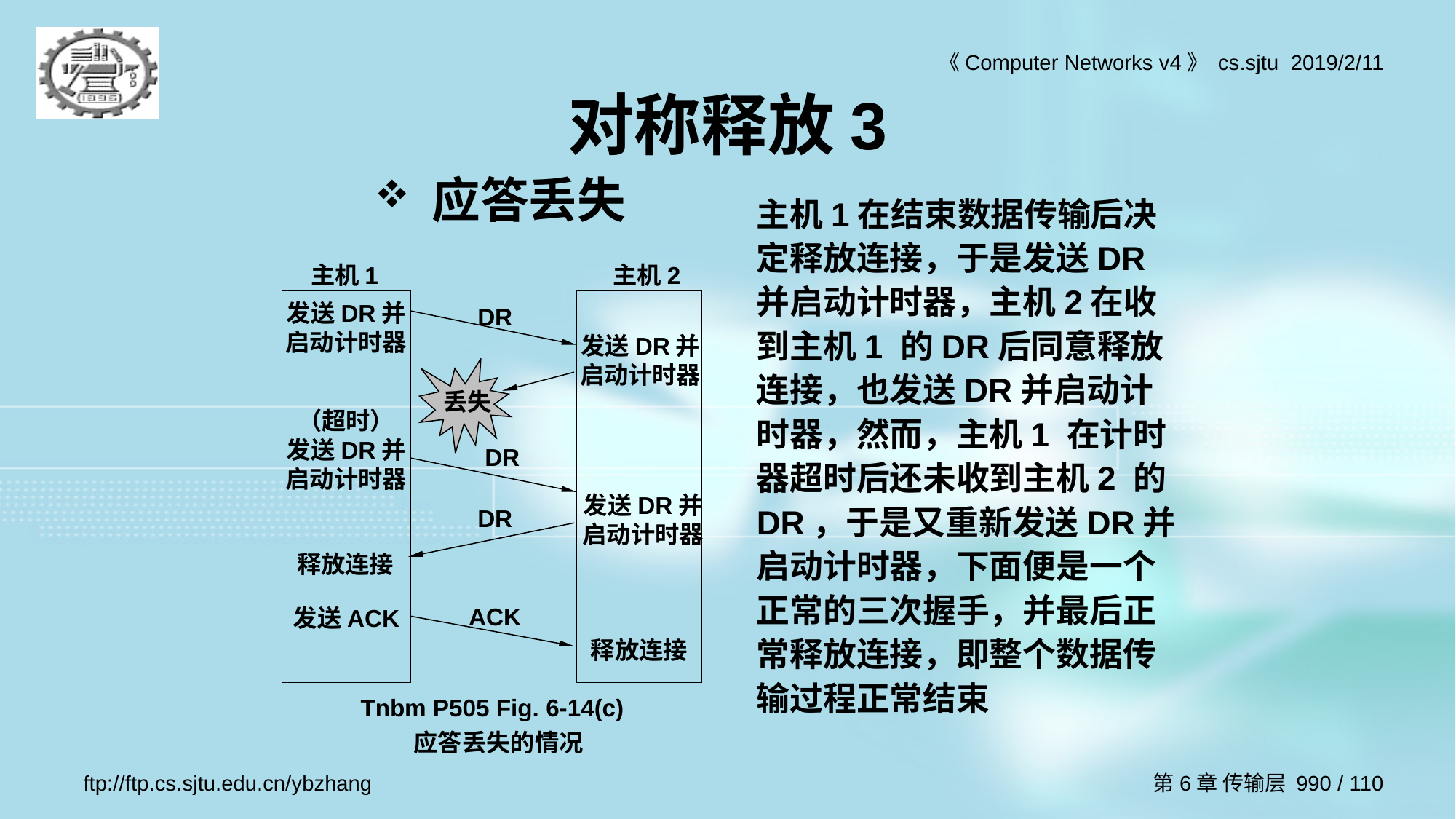

# 对称释放3
应答丢失
主机1在结束数据传输后决定释放连接，于是发送DR并启动计时器，主机2在收到主机1 的DR后同意释放连接，也发送DR并启动计时器，然而，主机1 在计时器超时后还未收到主机2 的DR，于是又重新发送DR并启动计时器，下面便是一个正常的三次握手，并最后正常释放连接，即整个数据传输过程正常结束
主机1                                  主机2

发送DR并启动计时器
DR

发送DR并启动计时器

丢失

（超时）
发送DR并启动计时器
DR

发送DR并启动计时器
DR

释放连接
ACK
发送ACK

释放连接
Tnbm P505 Fig. 6-14(c)
 应答丢失的情况